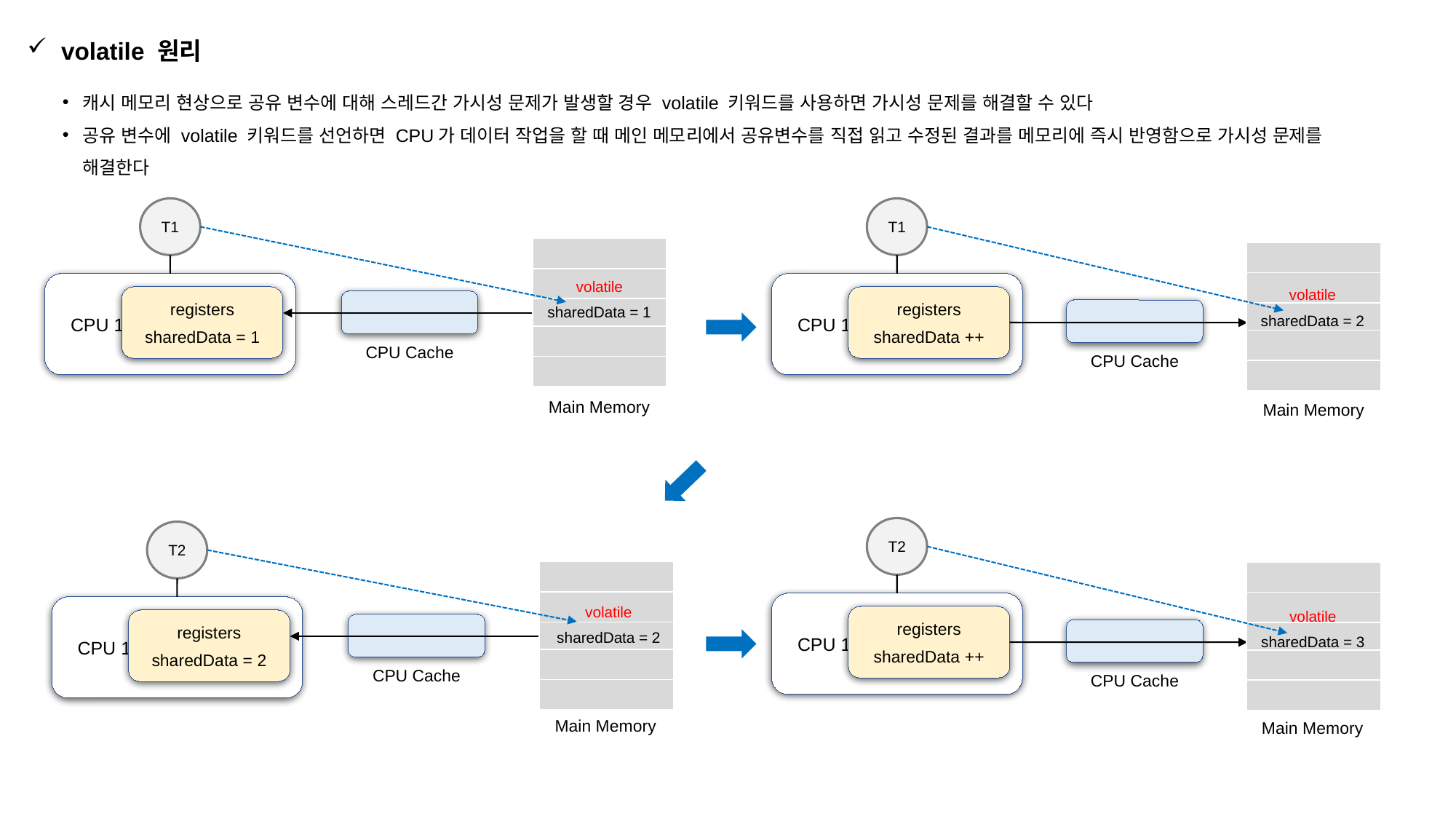

volatile 원리
캐시 메모리 현상으로 공유 변수에 대해 스레드간 가시성 문제가 발생할 경우 volatile 키워드를 사용하면 가시성 문제를 해결할 수 있다
공유 변수에 volatile 키워드를 선언하면 CPU가 데이터 작업을 할 때 메인 메모리에서 공유변수를 직접 읽고 수정된 결과를 메모리에 즉시 반영함으로 가시성 문제를 해결한다
T1
T1
|  |
| --- |
|  |
|  |
|  |
|  |
|  |
| --- |
|  |
|  |
|  |
|  |
volatile
sharedData = 1
  CPU 1
  CPU 1
volatile
sharedData = 2
registers
sharedData = 1
registers
sharedData ++

CPU Cache
CPU Cache
Main Memory
Main Memory

T2
T2
|  |
| --- |
|  |
|  |
|  |
|  |
|  |
| --- |
|  |
|  |
|  |
|  |
  CPU 1
  CPU 1
volatile
sharedData = 2
volatile
sharedData = 3
registers
sharedData ++
registers
sharedData = 2

CPU Cache
CPU Cache
Main Memory
Main Memory